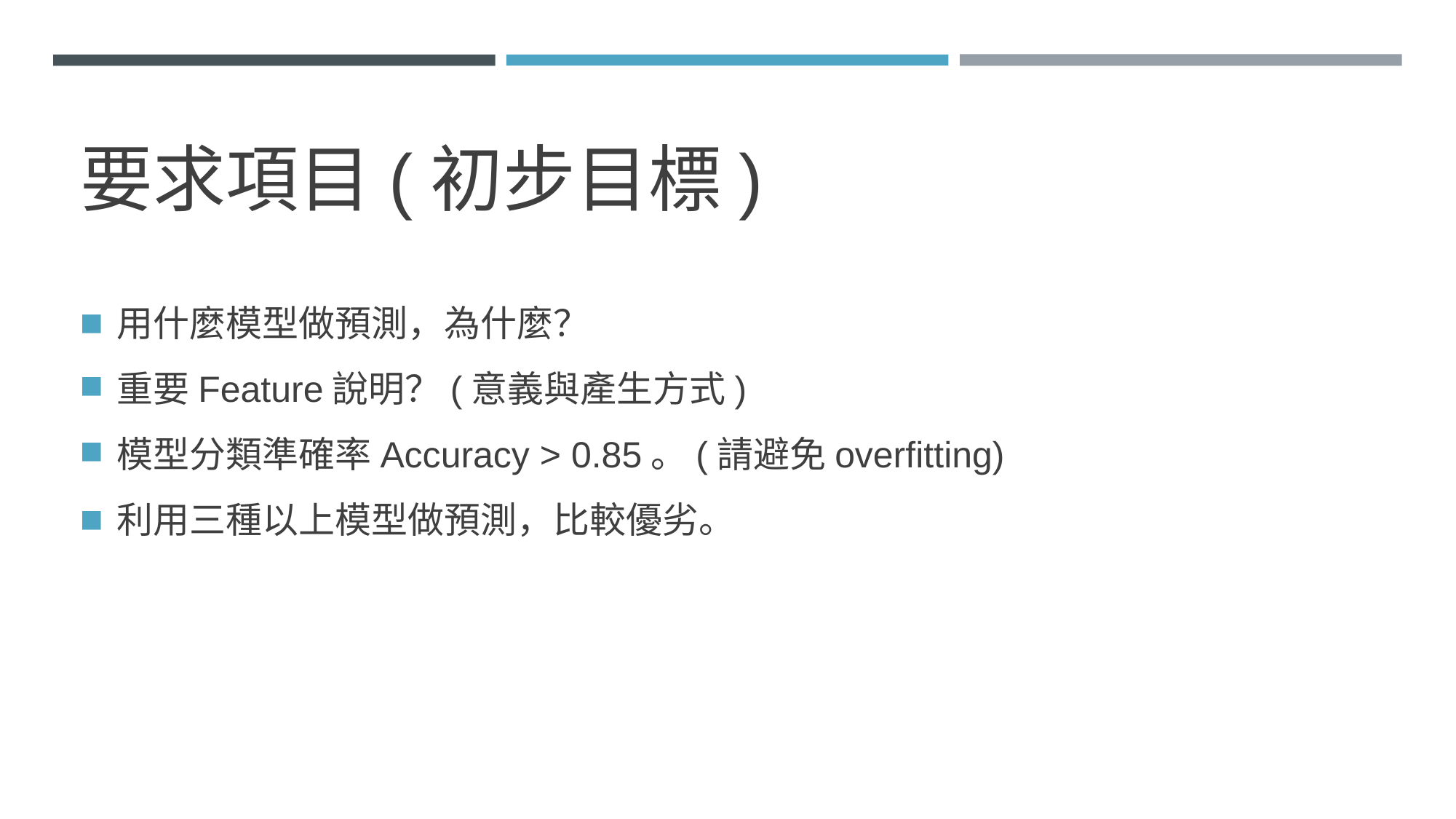

# 要求項目(初步目標)
用什麼模型做預測，為什麼？
重要Feature說明？(意義與產生方式)
模型分類準確率Accuracy > 0.85。(請避免overfitting)
利用三種以上模型做預測，比較優劣。